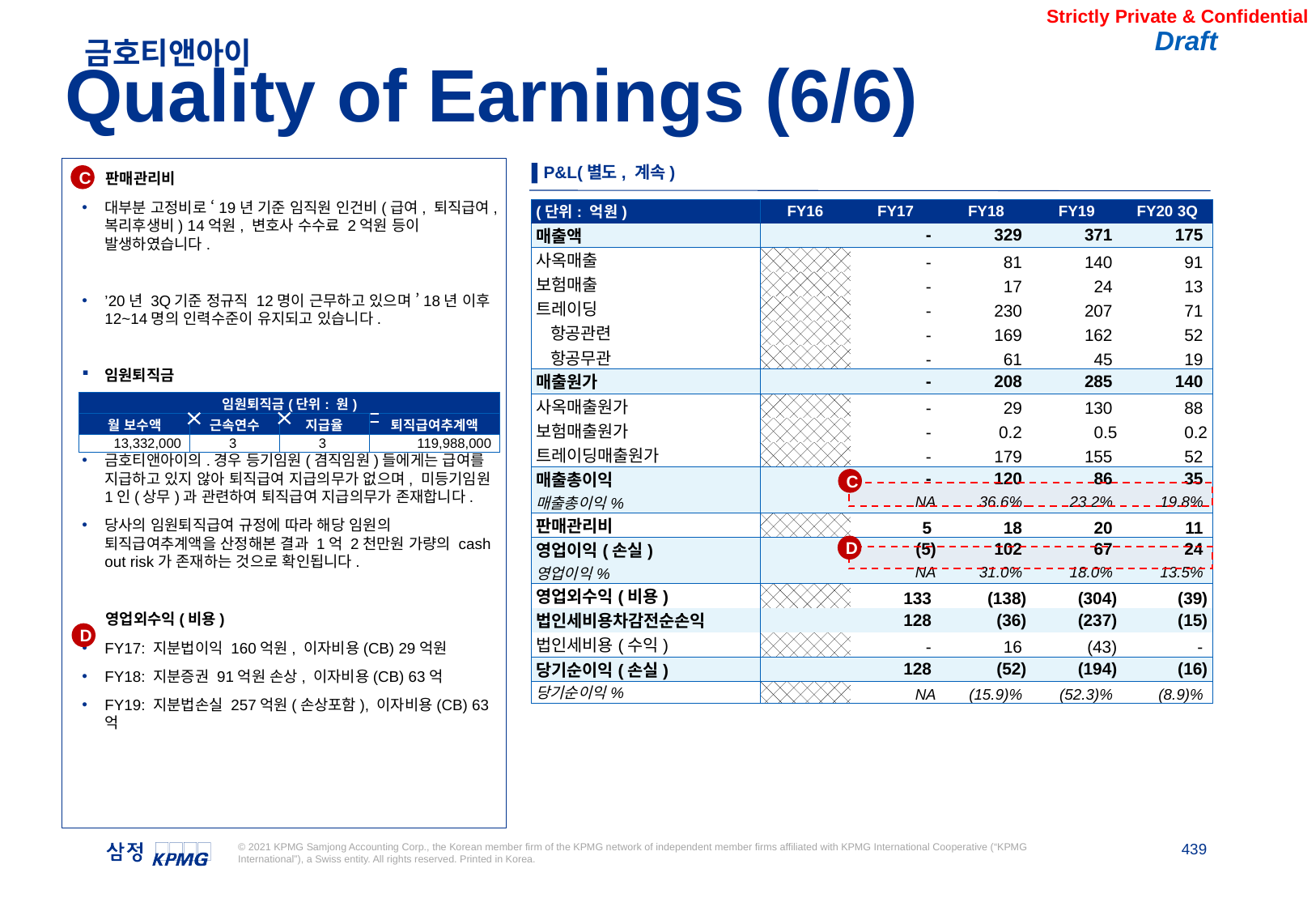

금호티앤아이
Quality of Earnings (6/6)
▌P&L(별도, 계속)

       판매관리비
대부분 고정비로 ‘19년 기준 임직원 인건비(급여, 퇴직급여, 복리후생비) 14억원, 변호사 수수료 2억원 등이 발생하였습니다.

’20년 3Q기준 정규직 12명이 근무하고 있으며 ’18년 이후 12~14명의 인력수준이 유지되고 있습니다.

임원퇴직금

금호티앤아이의.경우 등기임원(겸직임원)들에게는 급여를 지급하고 있지 않아 퇴직급여 지급의무가 없으며, 미등기임원 1인(상무)과 관련하여 퇴직급여 지급의무가 존재합니다.
당사의 임원퇴직급여 규정에 따라 해당 임원의 퇴직급여추계액을 산정해본 결과 1억 2천만원 가량의 cash out risk가 존재하는 것으로 확인됩니다.

       영업외수익(비용)
FY17: 지분법이익 160억원, 이자비용(CB) 29억원
FY18: 지분증권 91억원 손상, 이자비용(CB) 63억
FY19: 지분법손실 257억원(손상포함), 이자비용(CB) 63억

C
| (단위: 억원) | FY16 | FY17 | FY18 | FY19 | FY20 3Q |
| --- | --- | --- | --- | --- | --- |
| 매출액 |  | - | 329 | 371 | 175 |
| 사옥매출 |  | - | 81 | 140 | 91 |
| 보험매출 |  | - | 17 | 24 | 13 |
| 트레이딩 |  | - | 230 | 207 | 71 |
| 항공관련 |  | - | 169 | 162 | 52 |
| 항공무관 |  | - | 61 | 45 | 19 |
| 매출원가 |  | - | 208 | 285 | 140 |
| 사옥매출원가 |  | - | 29 | 130 | 88 |
| 보험매출원가 |  | - | 0.2 | 0.5 | 0.2 |
| 트레이딩매출원가 |  | - | 179 | 155 | 52 |
| 매출총이익 |  | - | 120 | 86 | 35 |
| 매출총이익% |  | NA | 36.6% | 23.2% | 19.8% |
| 판매관리비 |  | 5 | 18 | 20 | 11 |
| 영업이익(손실) |  | (5) | 102 | 67 | 24 |
| 영업이익% |  | NA | 31.0% | 18.0% | 13.5% |
| 영업외수익(비용) |  | 133 | (138) | (304) | (39) |
| 법인세비용차감전순손익 |  | 128 | (36) | (237) | (15) |
| 법인세비용(수익) |  | - | 16 | (43) | - |
| 당기순이익(손실) |  | 128 | (52) | (194) | (16) |
| 당기순이익% |  | NA | (15.9)% | (52.3)% | (8.9)% |
| 임원퇴직금(단위: 원) |  |  |  |
| --- | --- | --- | --- |
| 월 보수액 | 근속연수 | 지급율 | 퇴직급여추계액 |
| 13,332,000 | 3 | 3 | 119,988,000 |

C

D

D